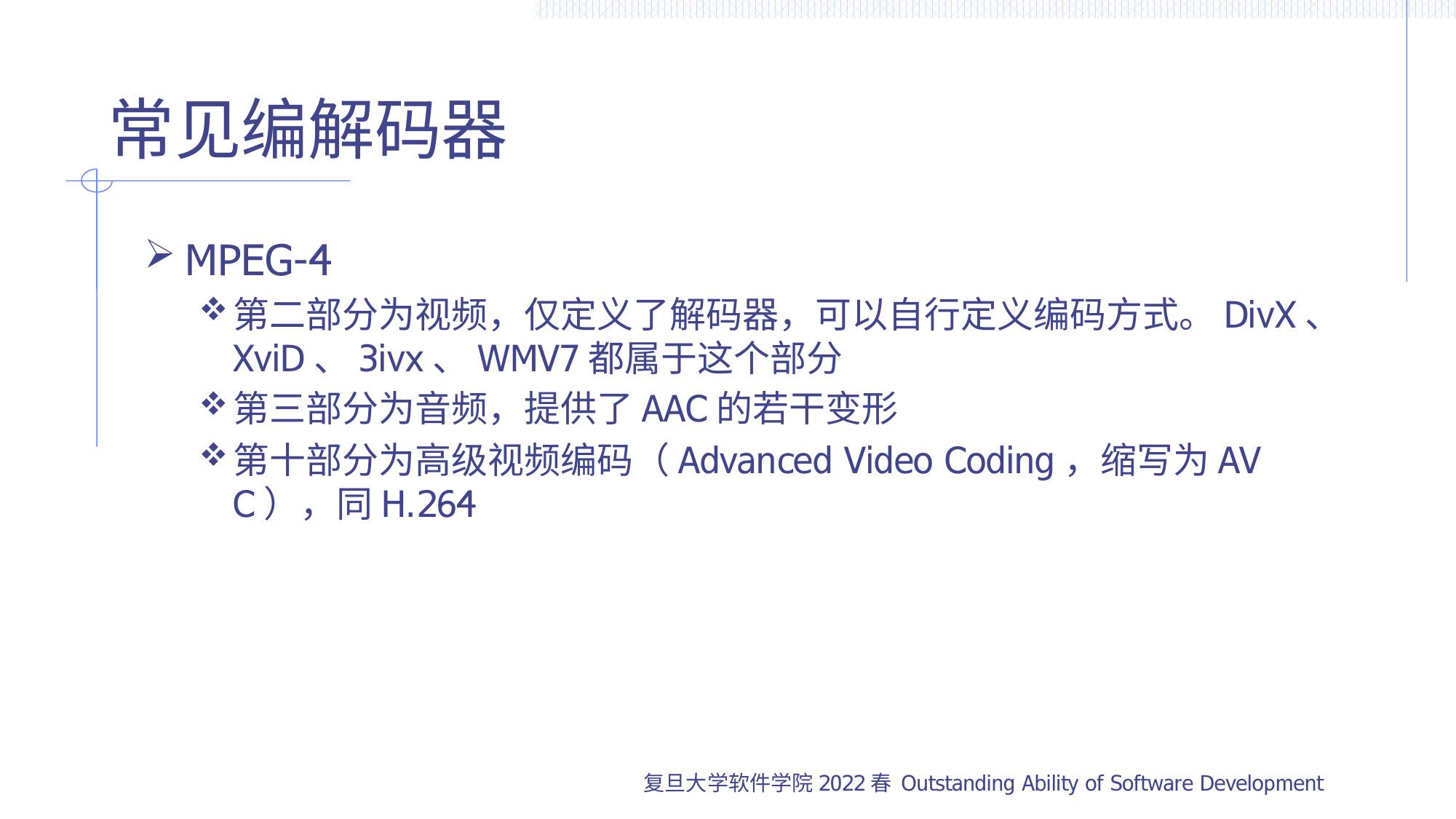

# 常见编解码器
MPEG-4
第二部分为视频，仅定义了解码器，可以自行定义编码方式。DivX、XviD、3ivx、WMV7都属于这个部分
第三部分为音频，提供了AAC的若干变形
第十部分为高级视频编码（Advanced Video Coding，缩写为AVC），同H.264